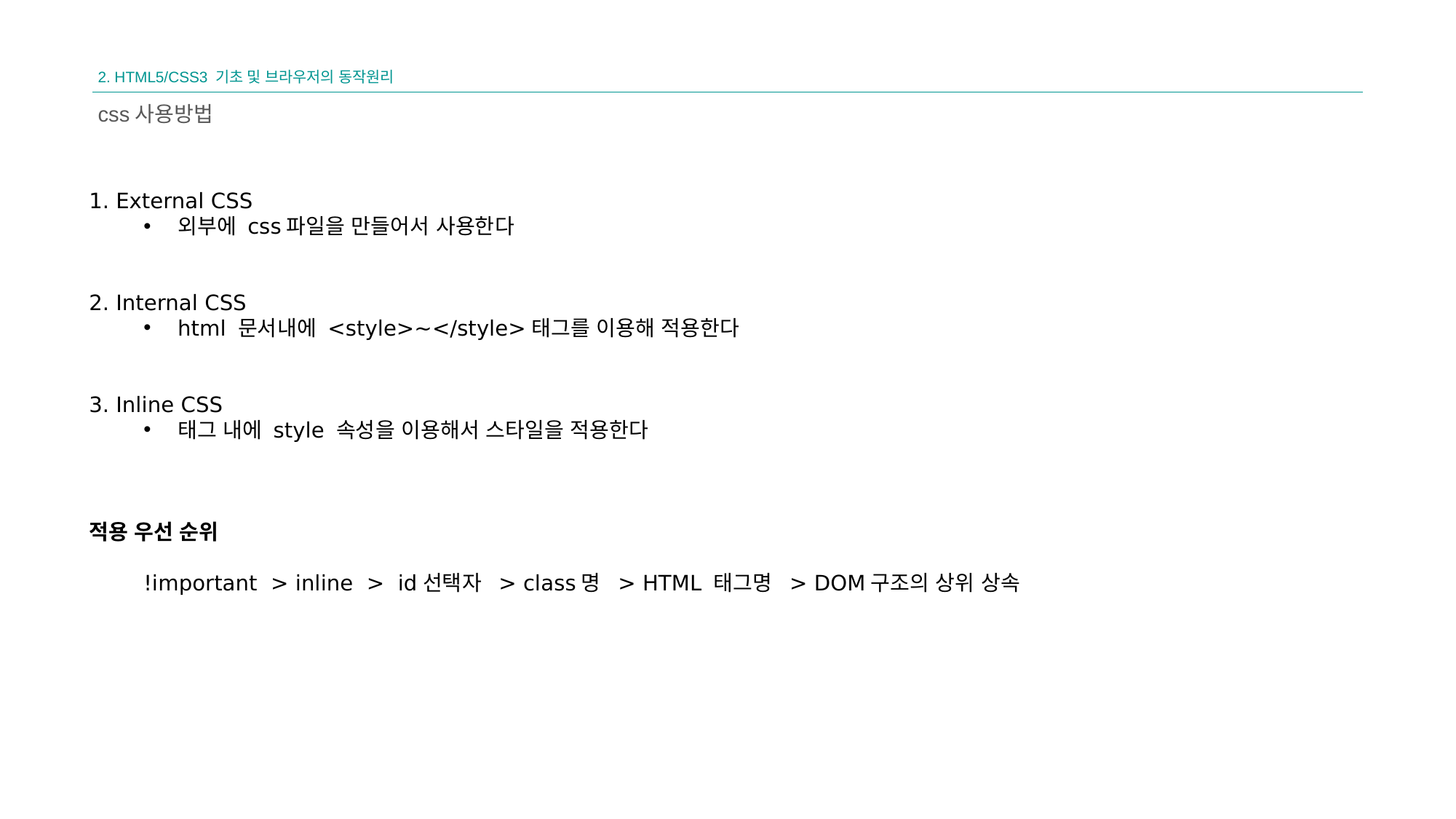

2. HTML5/CSS3 기초 및 브라우저의 동작원리

css사용방법
1. External CSS
외부에 css파일을 만들어서 사용한다

2. Internal CSS
html 문서내에 <style>~</style>태그를 이용해 적용한다

3. Inline CSS
태그 내에 style 속성을 이용해서 스타일을 적용한다

적용 우선 순위

!important  > inline  >  id선택자  > class명  > HTML 태그명  > DOM구조의 상위 상속